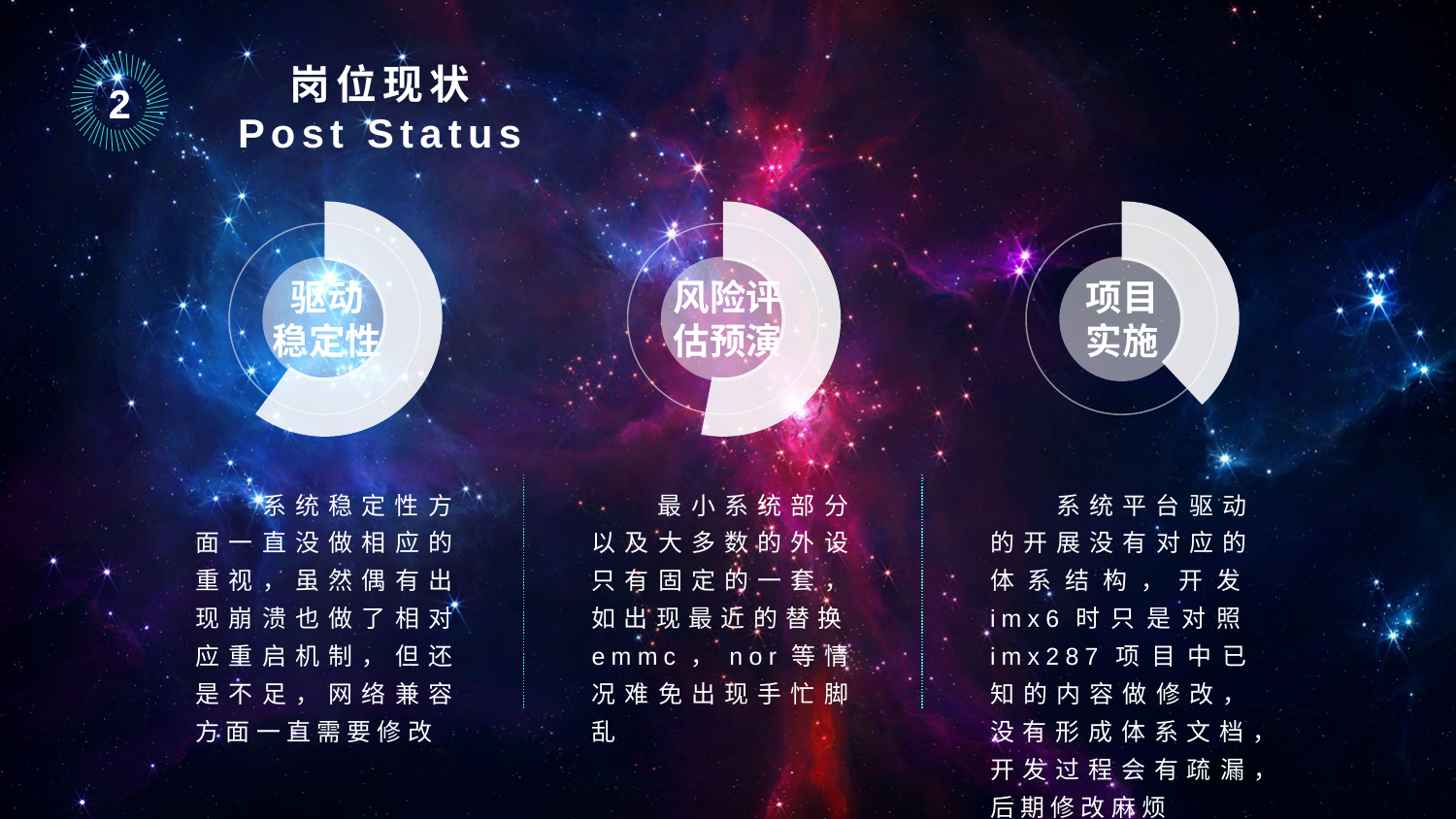

｜
｜
｜
｜
｜
｜
｜
｜
｜
｜
｜
｜
｜
｜
｜
｜
｜
｜
｜
｜
｜
｜
｜
｜
｜
｜
｜
｜
｜
｜
｜
｜
｜
｜
｜
｜
｜
｜
｜
｜
｜
｜
｜
｜
｜
｜
岗位现状
Post Status
2

### Chart

| Category | 销售额 |
|---|---|
| 第一季度 | 0.6 |
| 第二季度 | 0.4 |

驱动
稳定性

### Chart

| Category | 销售额 |
|---|---|
| 第一季度 | 0.53 |
| 第二季度 | 0.47 |

风险评估预演

### Chart

| Category | 销售额 |
|---|---|
| 第一季度 | 0.38 |
| 第二季度 | 0.62 |

项目实施
    系统稳定性方面一直没做相应的重视，虽然偶有出现崩溃也做了相对应重启机制，但还是不足，网络兼容方面一直需要修改
    最小系统部分以及大多数的外设只有固定的一套，如出现最近的替换emmc，nor等情况难免出现手忙脚乱
    系统平台驱动的开展没有对应的体系结构，开发imx6时只是对照imx287项目中已知的内容做修改，没有形成体系文档，开发过程会有疏漏，后期修改麻烦